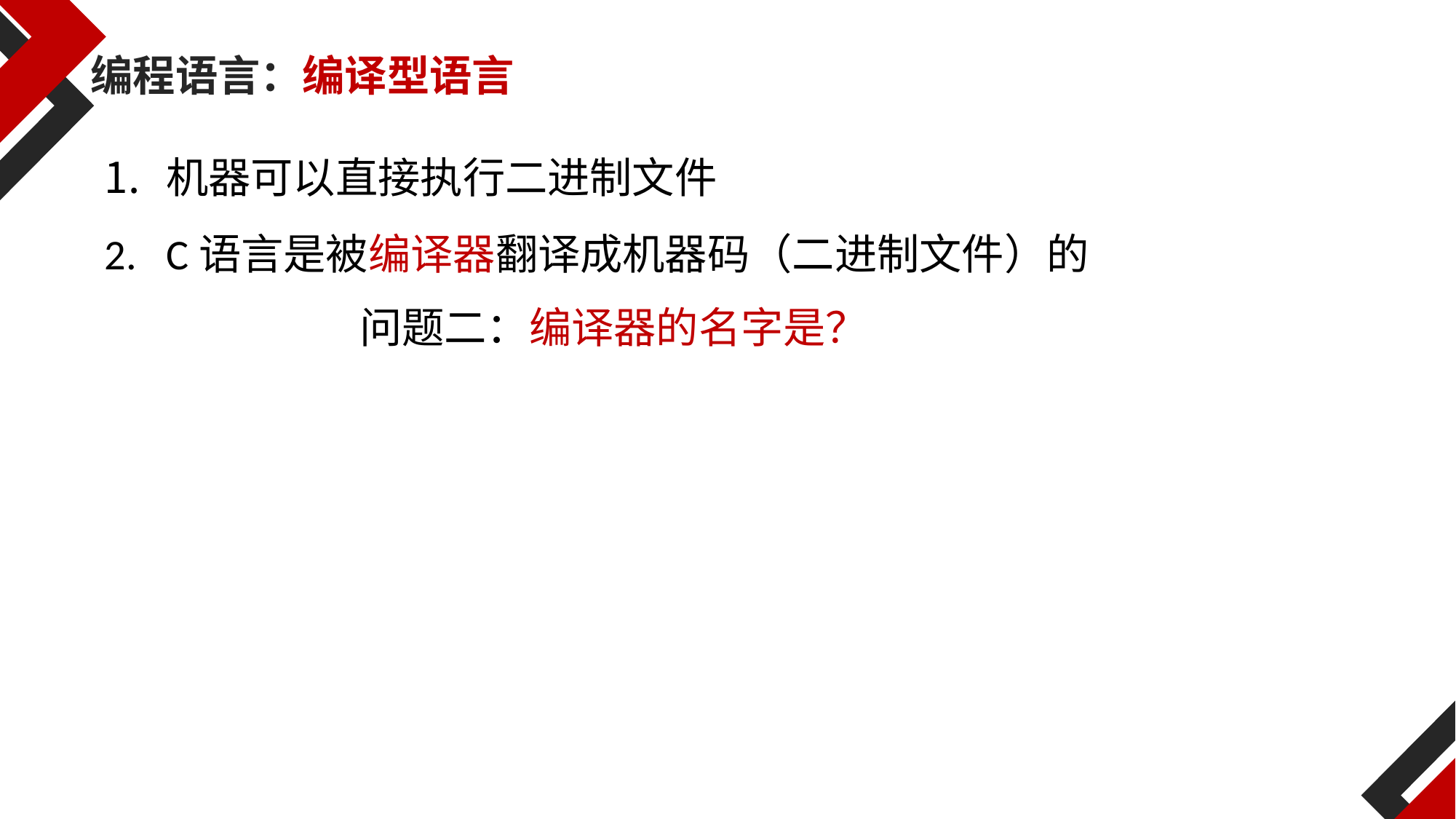

编程语言：编译型语言
机器可以直接执行二进制文件
C语言是被编译器翻译成机器码（二进制文件）的

问题二：编译器的名字是？